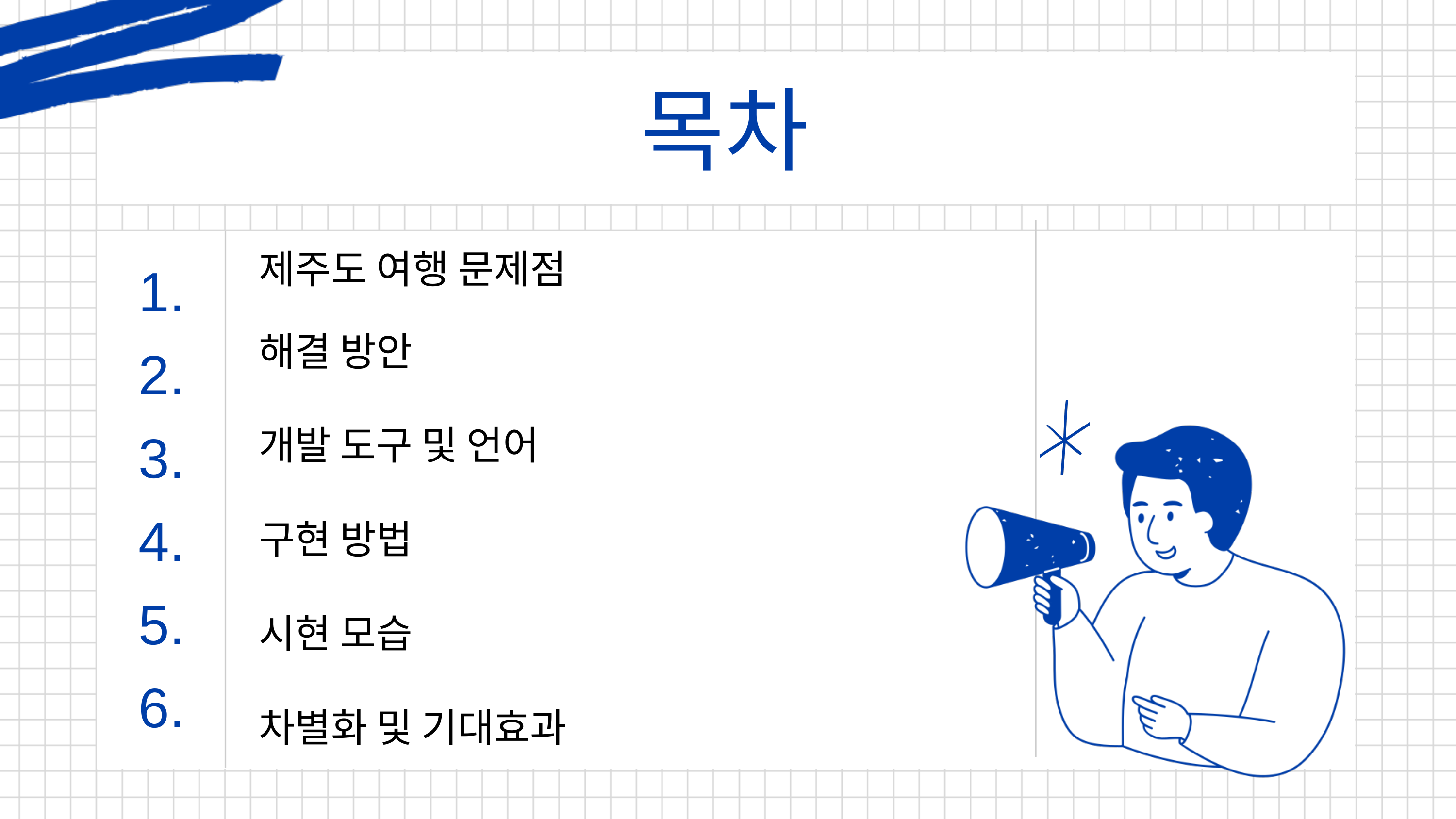

목차

제주도 여행 문제점
해결 방안
개발 도구 및 언어
구현 방법
시현 모습
차별화 및 기대효과
1.
2.

3.

4.
5.
6.